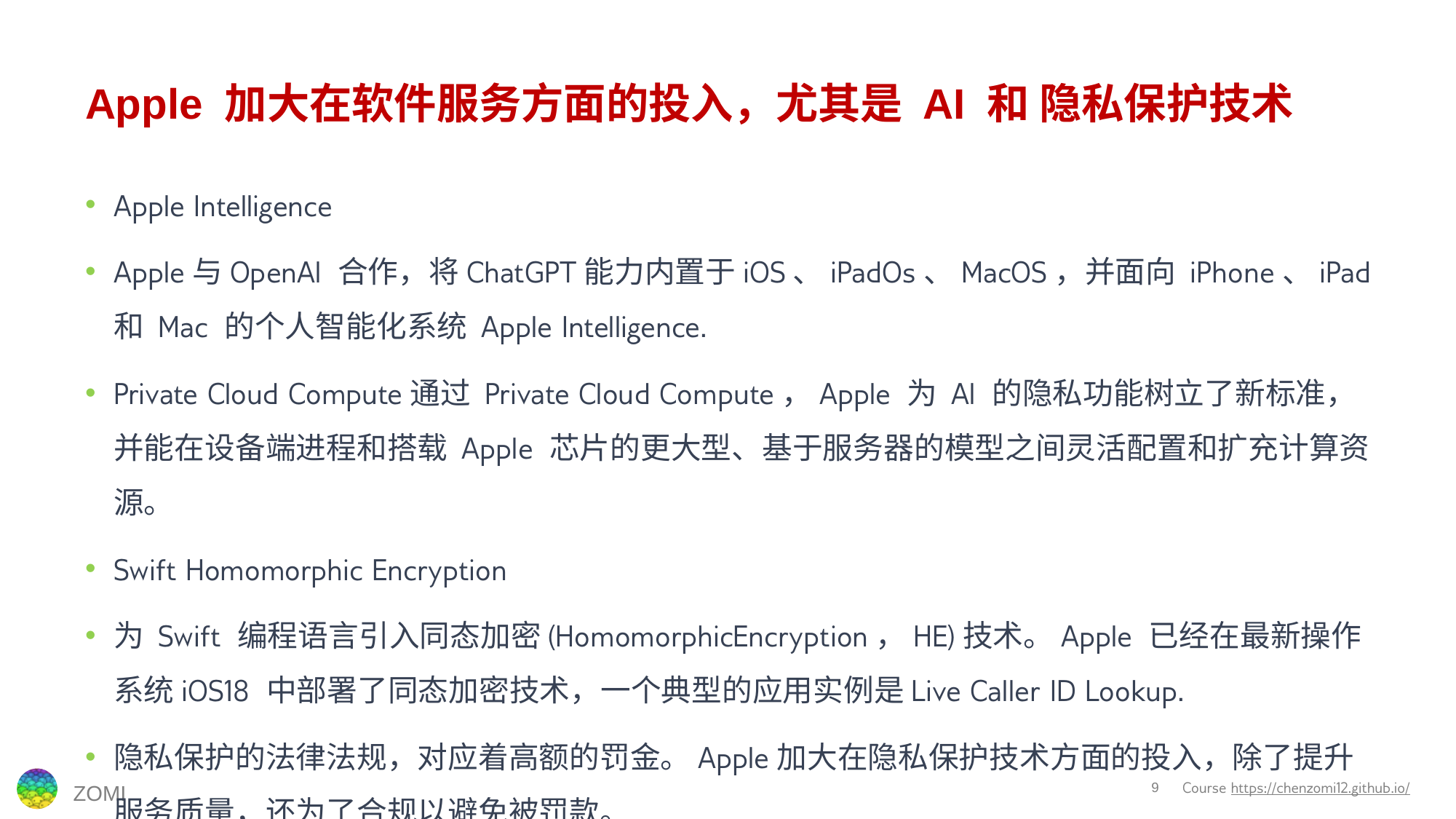

# Apple 加大在软件服务方面的投入，尤其是 AI 和 隐私保护技术
Apple Intelligence
Apple与OpenAl 合作，将ChatGPT能力内置于iOS、iPadOs、MacOS，并面向 iPhone、iPad和 Mac 的个人智能化系统 Apple Intelligence.
Private Cloud Compute通过 Private Cloud Compute，Apple 为 Al 的隐私功能树立了新标准，并能在设备端进程和搭载 Apple 芯片的更大型、基于服务器的模型之间灵活配置和扩充计算资源。
Swift Homomorphic Encryption
为 Swift 编程语言引入同态加密(HomomorphicEncryption，HE)技术。Apple 已经在最新操作系统iOS18 中部署了同态加密技术，一个典型的应用实例是Live Caller ID Lookup.
隐私保护的法律法规，对应着高额的罚金。Apple加大在隐私保护技术方面的投入，除了提升服务质量，还为了合规以避免被罚款。